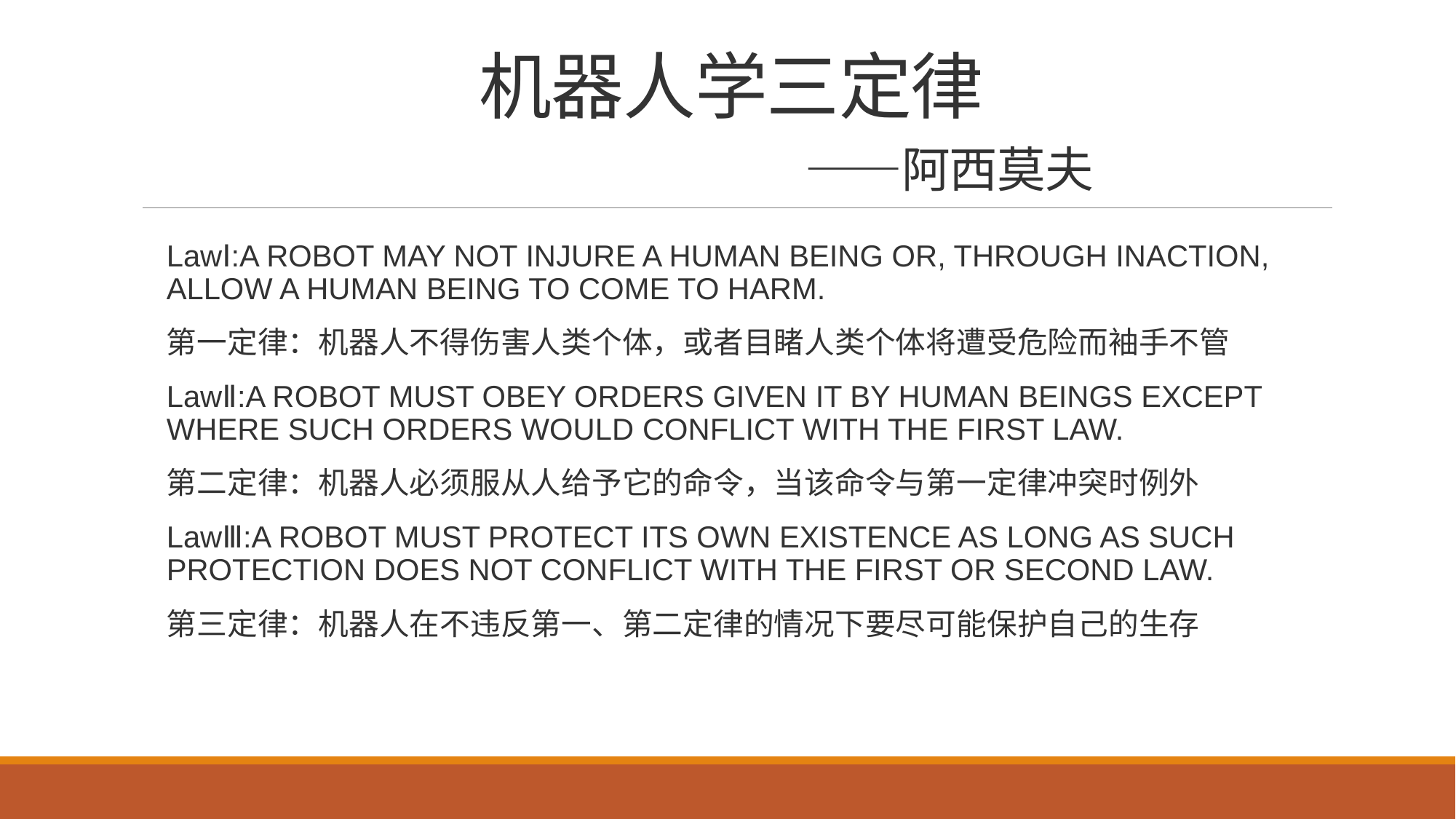

# 机器人学三定律 ——阿西莫夫
LawⅠ:A ROBOT MAY NOT INJURE A HUMAN BEING OR, THROUGH INACTION, ALLOW A HUMAN BEING TO COME TO HARM.
第一定律：机器人不得伤害人类个体，或者目睹人类个体将遭受危险而袖手不管
LawⅡ:A ROBOT MUST OBEY ORDERS GIVEN IT BY HUMAN BEINGS EXCEPT WHERE SUCH ORDERS WOULD CONFLICT WITH THE FIRST LAW.
第二定律：机器人必须服从人给予它的命令，当该命令与第一定律冲突时例外
LawⅢ:A ROBOT MUST PROTECT ITS OWN EXISTENCE AS LONG AS SUCH PROTECTION DOES NOT CONFLICT WITH THE FIRST OR SECOND LAW.
第三定律：机器人在不违反第一、第二定律的情况下要尽可能保护自己的生存